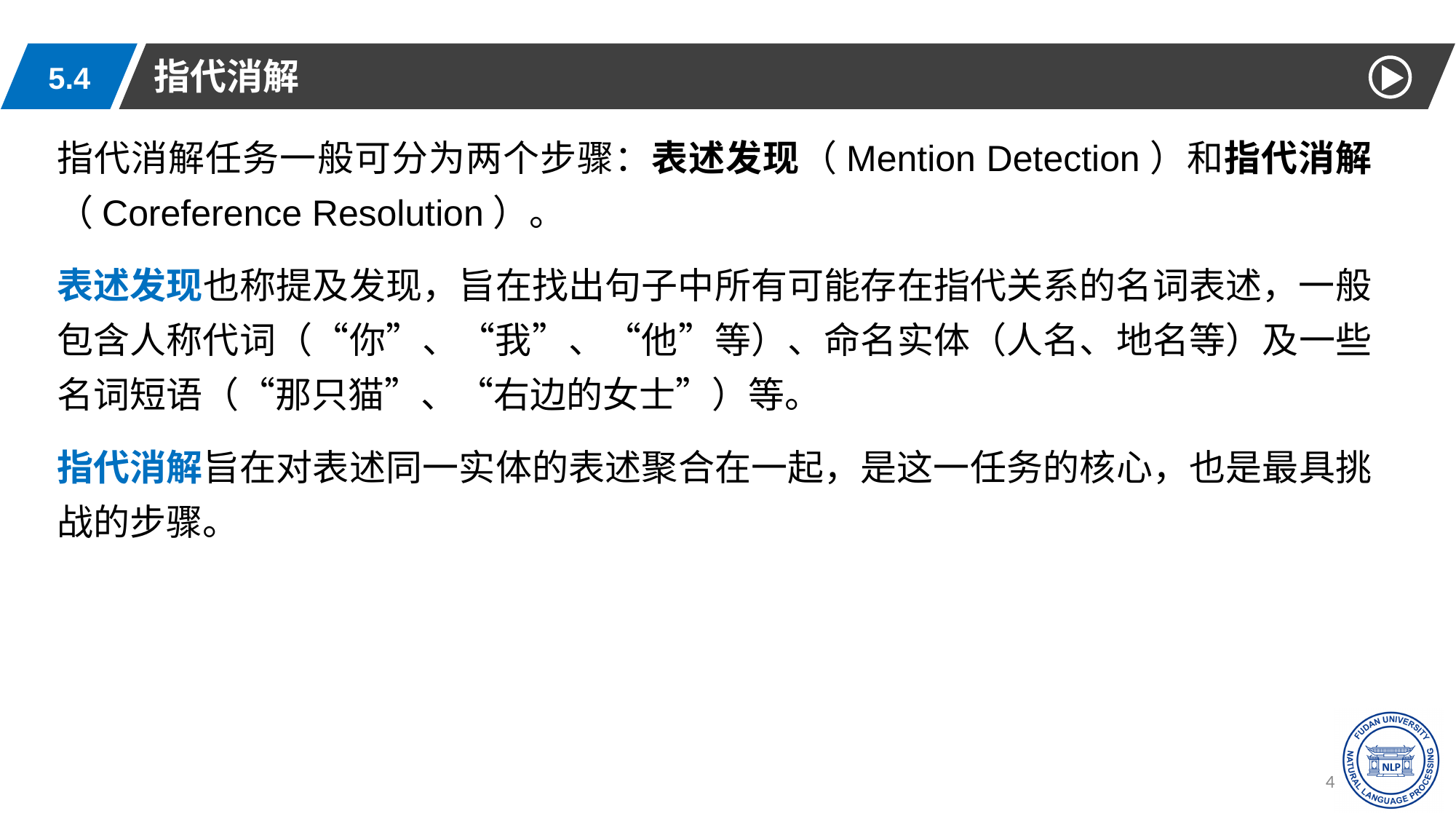

指代消解
5.4

指代消解任务一般可分为两个步骤：表述发现（Mention Detection）和指代消解（Coreference Resolution）。
表述发现也称提及发现，旨在找出句子中所有可能存在指代关系的名词表述，一般包含人称代词（“你”、“我”、“他”等）、命名实体（人名、地名等）及一些名词短语（“那只猫”、“右边的女士”）等。
指代消解旨在对表述同一实体的表述聚合在一起，是这一任务的核心，也是最具挑战的步骤。
49